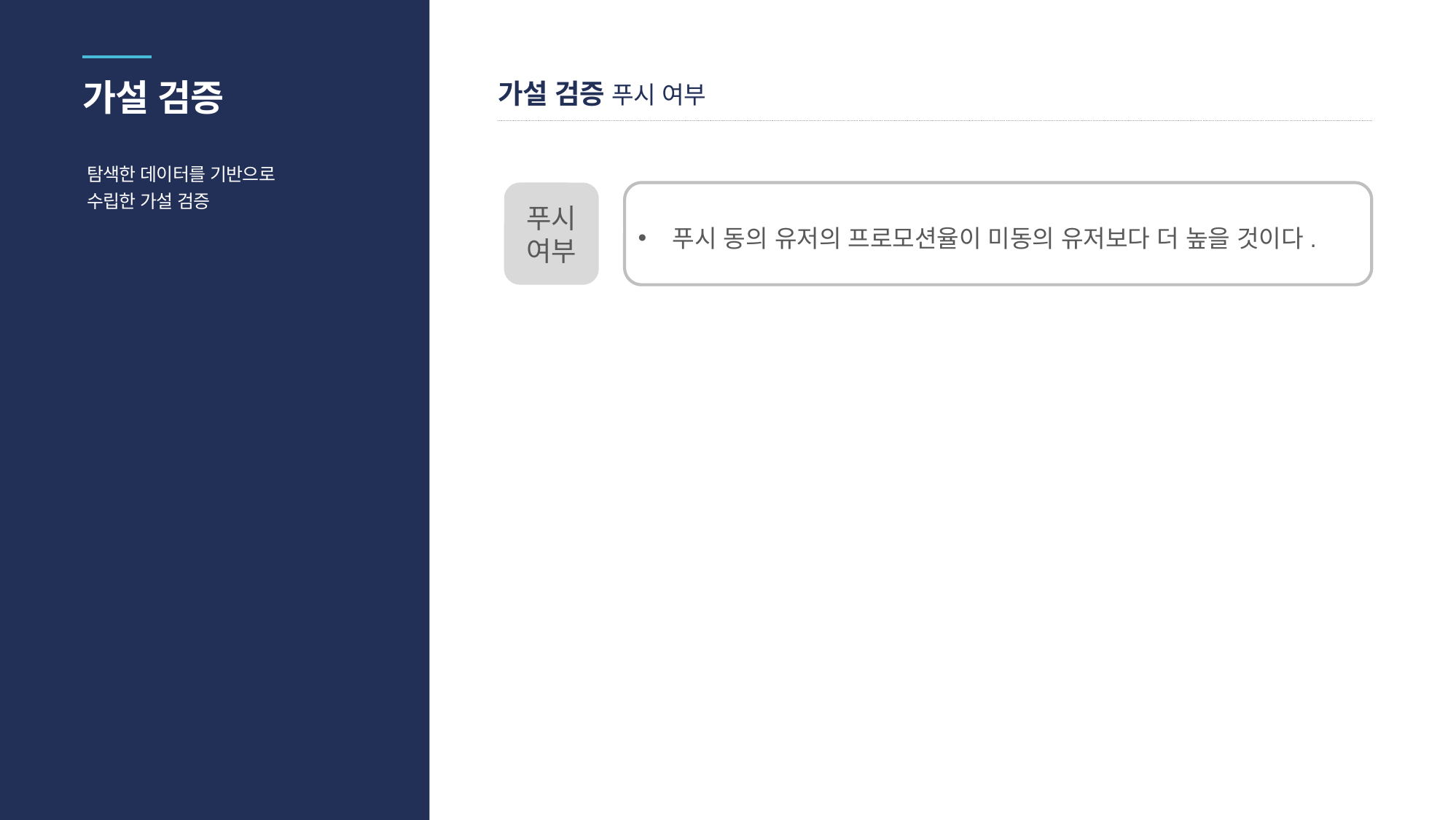

가설 검증
가설 검증 푸시 여부
탐색한 데이터를 기반으로
수립한 가설 검증
푸시
여부
푸시 동의 유저의 프로모션율이 미동의 유저보다 더 높을 것이다.